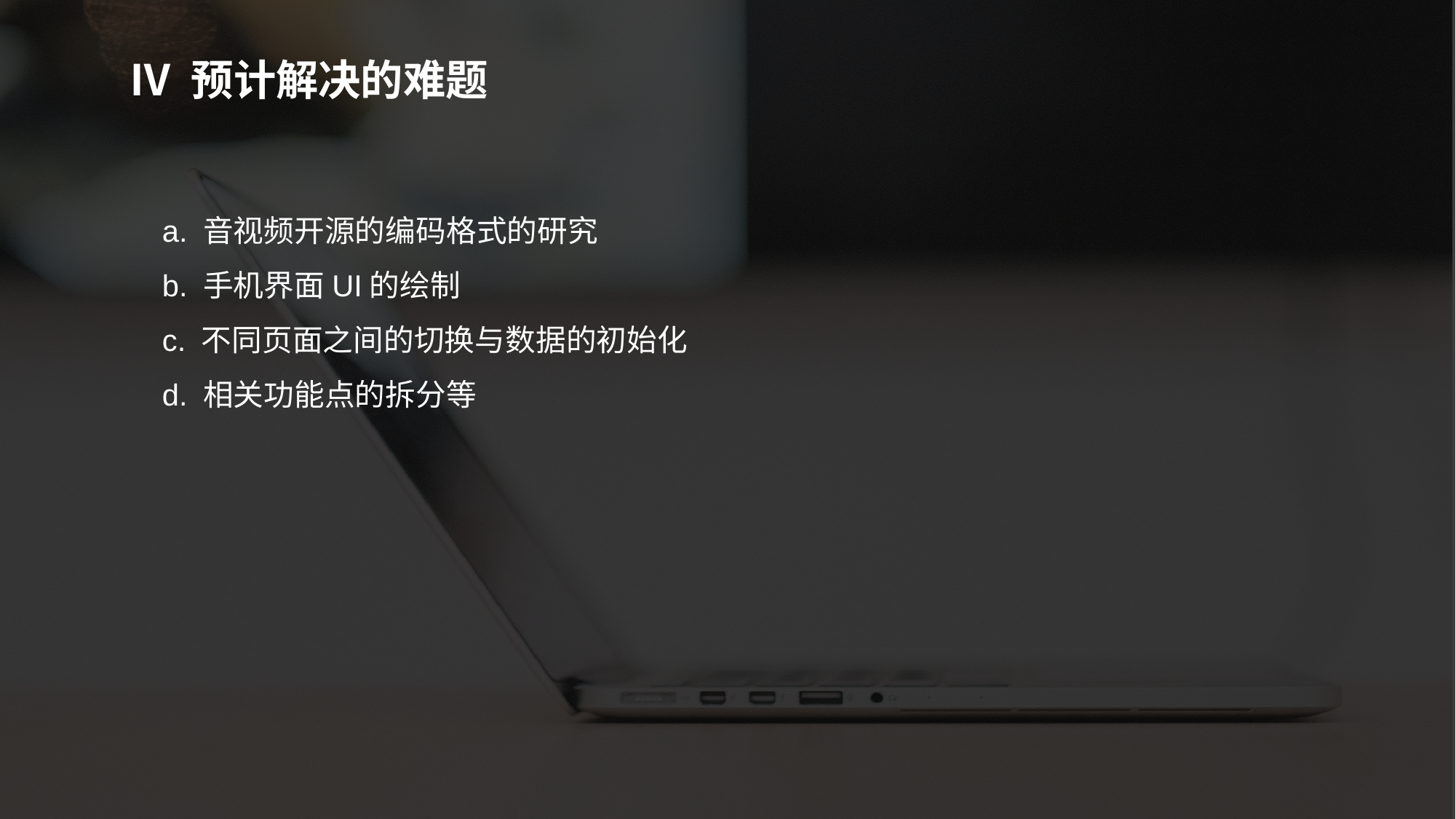

Ⅳ 预计解决的难题

 a. 音视频开源的编码格式的研究
 b. 手机界面UI的绘制
 c. 不同页面之间的切换与数据的初始化
 d. 相关功能点的拆分等